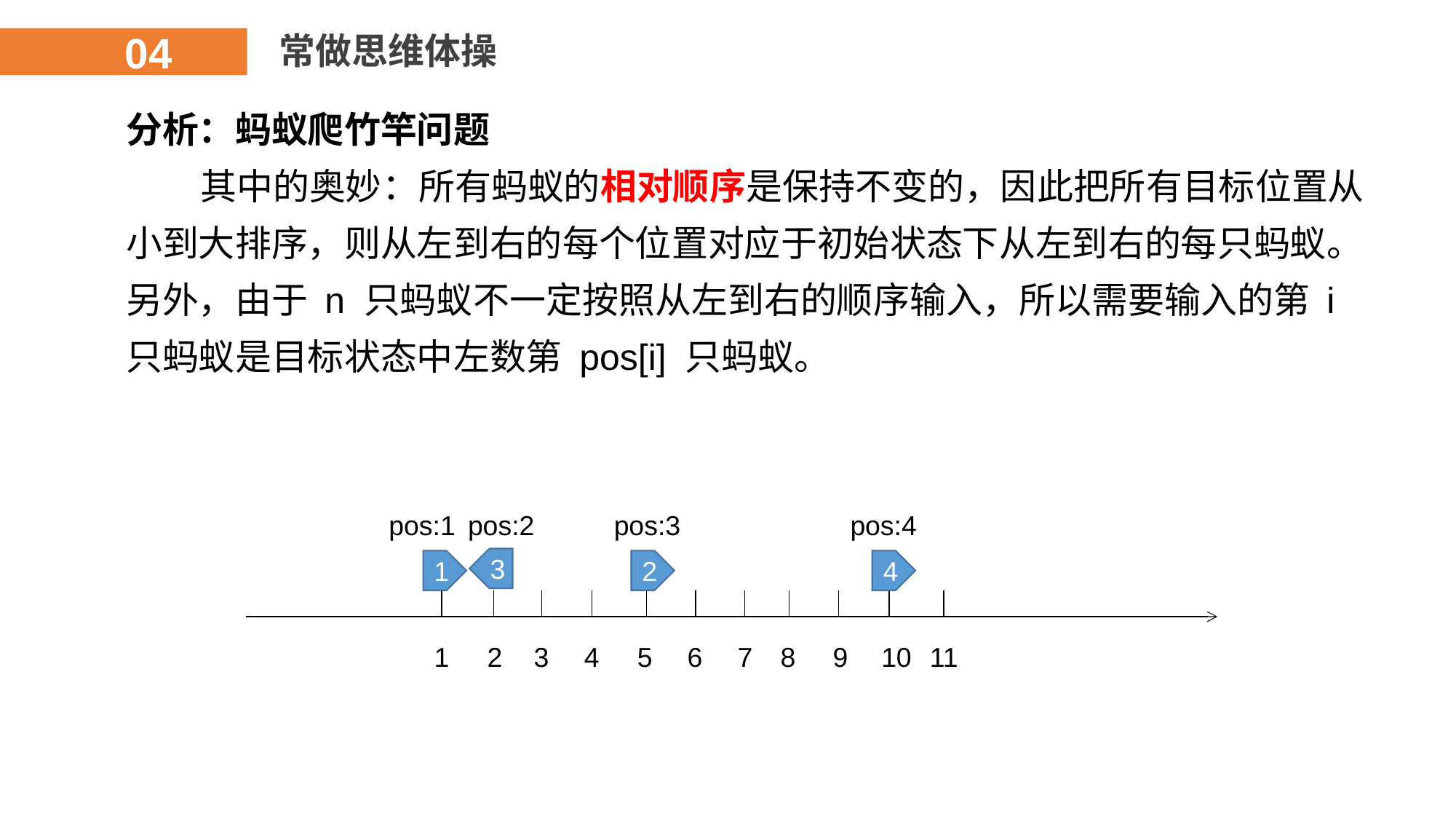

04
常做思维体操

分析：蚂蚁爬竹竿问题
        其中的奥妙：所有蚂蚁的相对顺序是保持不变的，因此把所有目标位置从小到大排序，则从左到右的每个位置对应于初始状态下从左到右的每只蚂蚁。另外，由于 n 只蚂蚁不一定按照从左到右的顺序输入，所以需要输入的第 i 只蚂蚁是目标状态中左数第 pos[i] 只蚂蚁。
pos:1
pos:2
pos:3
pos:4
3
1
2
4
1
2
3
4
5
6
7
8
9
10
11